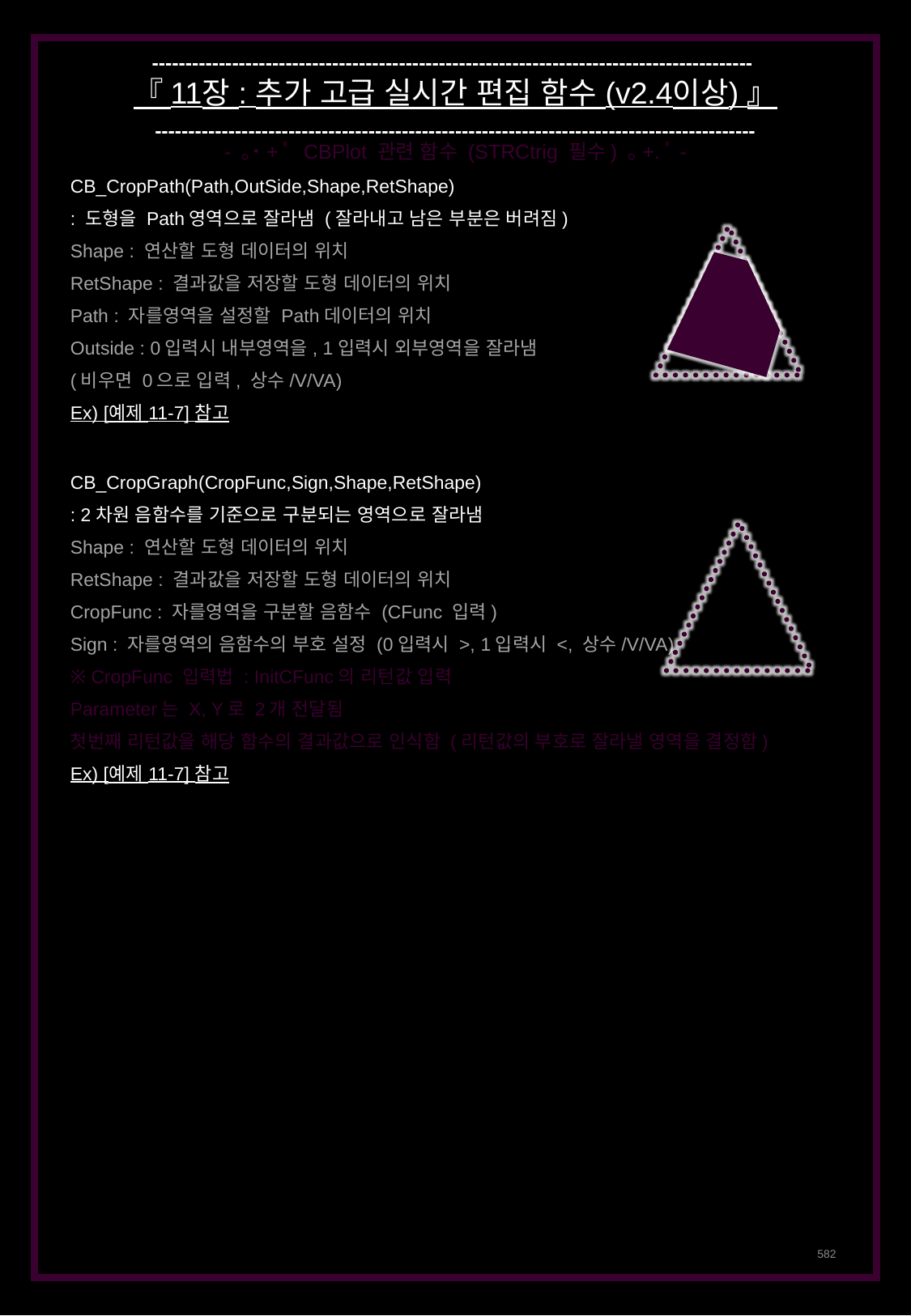

------------------------------------------------------------------------------------------
『 11장 : 추가 고급 실시간 편집 함수 (v2.4이상) 』
------------------------------------------------------------------------------------------
- ｡˙+ﾟ CBPlot 관련 함수 (STRCtrig 필수) ｡+.ﾟ-
CB_CropPath(Path,OutSide,Shape,RetShape)
: 도형을 Path영역으로 잘라냄 (잘라내고 남은 부분은 버려짐)
Shape : 연산할 도형 데이터의 위치
RetShape : 결과값을 저장할 도형 데이터의 위치
Path : 자를영역을 설정할 Path데이터의 위치
Outside : 0입력시 내부영역을, 1입력시 외부영역을 잘라냄
(비우면 0으로 입력, 상수/V/VA)
Ex) [예제 11-7] 참고

CB_CropGraph(CropFunc,Sign,Shape,RetShape)
: 2차원 음함수를 기준으로 구분되는 영역으로 잘라냄
Shape : 연산할 도형 데이터의 위치
RetShape : 결과값을 저장할 도형 데이터의 위치
CropFunc : 자를영역을 구분할 음함수 (CFunc 입력)
Sign : 자를영역의 음함수의 부호 설정 (0입력시 >, 1입력시 <, 상수/V/VA)
※ CropFunc 입력법 : InitCFunc의 리턴값 입력
Parameter는 X, Y로 2개 전달됨
첫번째 리턴값을 해당 함수의 결과값으로 인식함 (리턴값의 부호로 잘라낼 영역을 결정함)
Ex) [예제 11-7] 참고

582